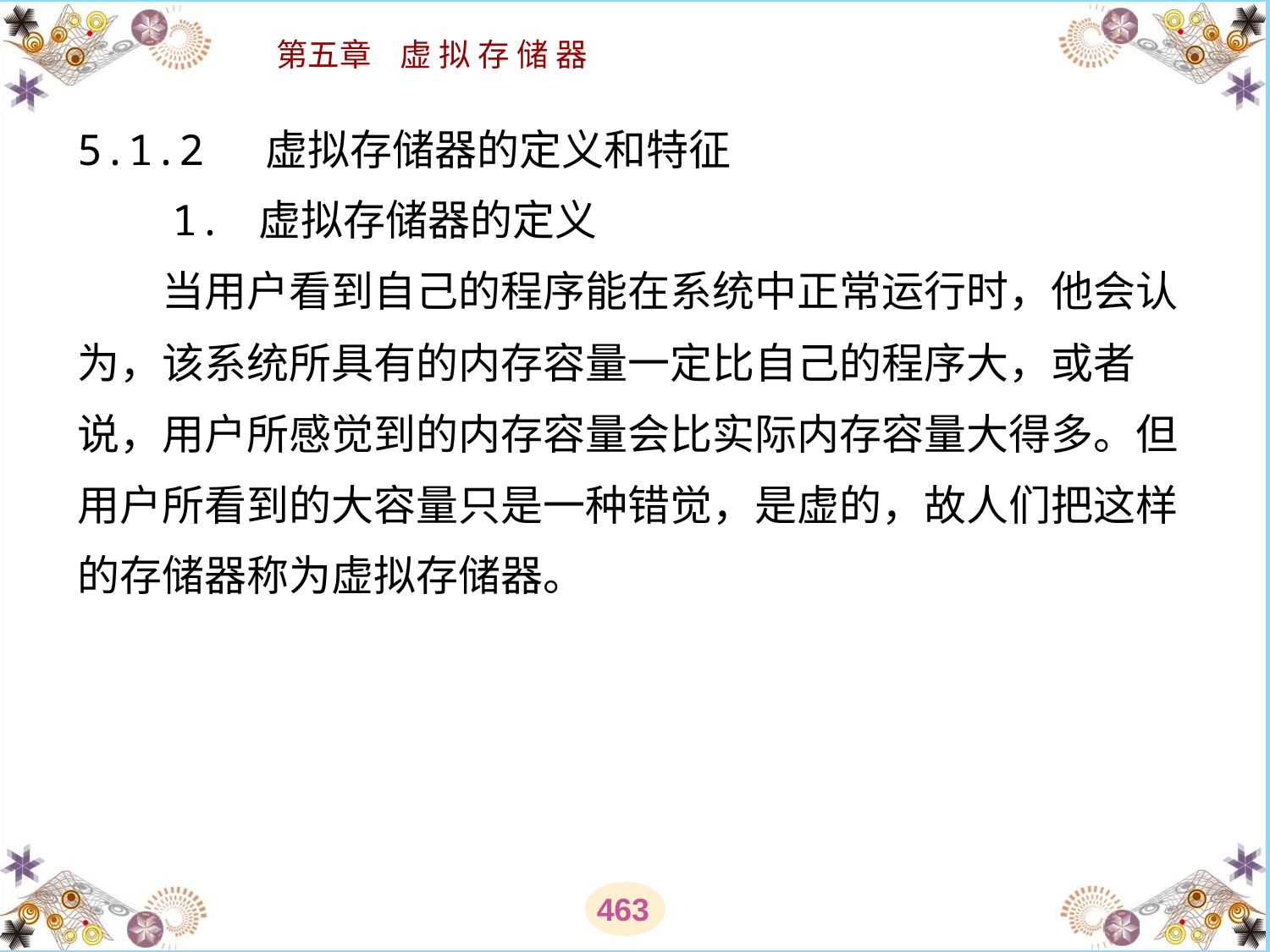

# 5.1.2  虚拟存储器的定义和特征 　　1. 虚拟存储器的定义 　　当用户看到自己的程序能在系统中正常运行时，他会认为，该系统所具有的内存容量一定比自己的程序大，或者说，用户所感觉到的内存容量会比实际内存容量大得多。但用户所看到的大容量只是一种错觉，是虚的，故人们把这样的存储器称为虚拟存储器。